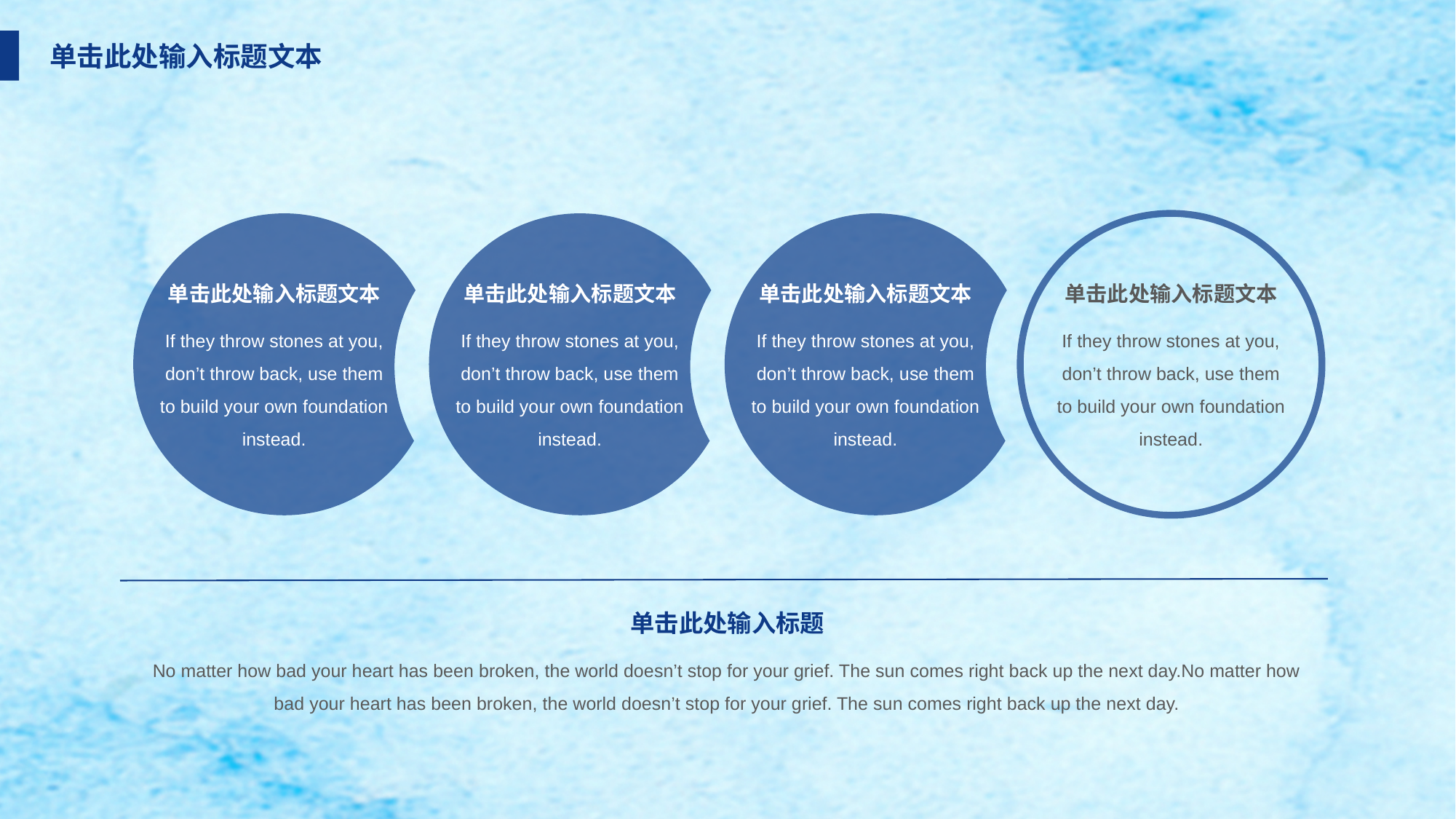

单击此处输入标题文本

单击此处输入标题文本
If they throw stones at you, don’t throw back, use them to build your own foundation instead.

单击此处输入标题文本
If they throw stones at you, don’t throw back, use them to build your own foundation instead.

单击此处输入标题文本
If they throw stones at you, don’t throw back, use them to build your own foundation instead.

单击此处输入标题文本
If they throw stones at you, don’t throw back, use them to build your own foundation instead.
单击此处输入标题
No matter how bad your heart has been broken, the world doesn’t stop for your grief. The sun comes right back up the next day.No matter how bad your heart has been broken, the world doesn’t stop for your grief. The sun comes right back up the next day.